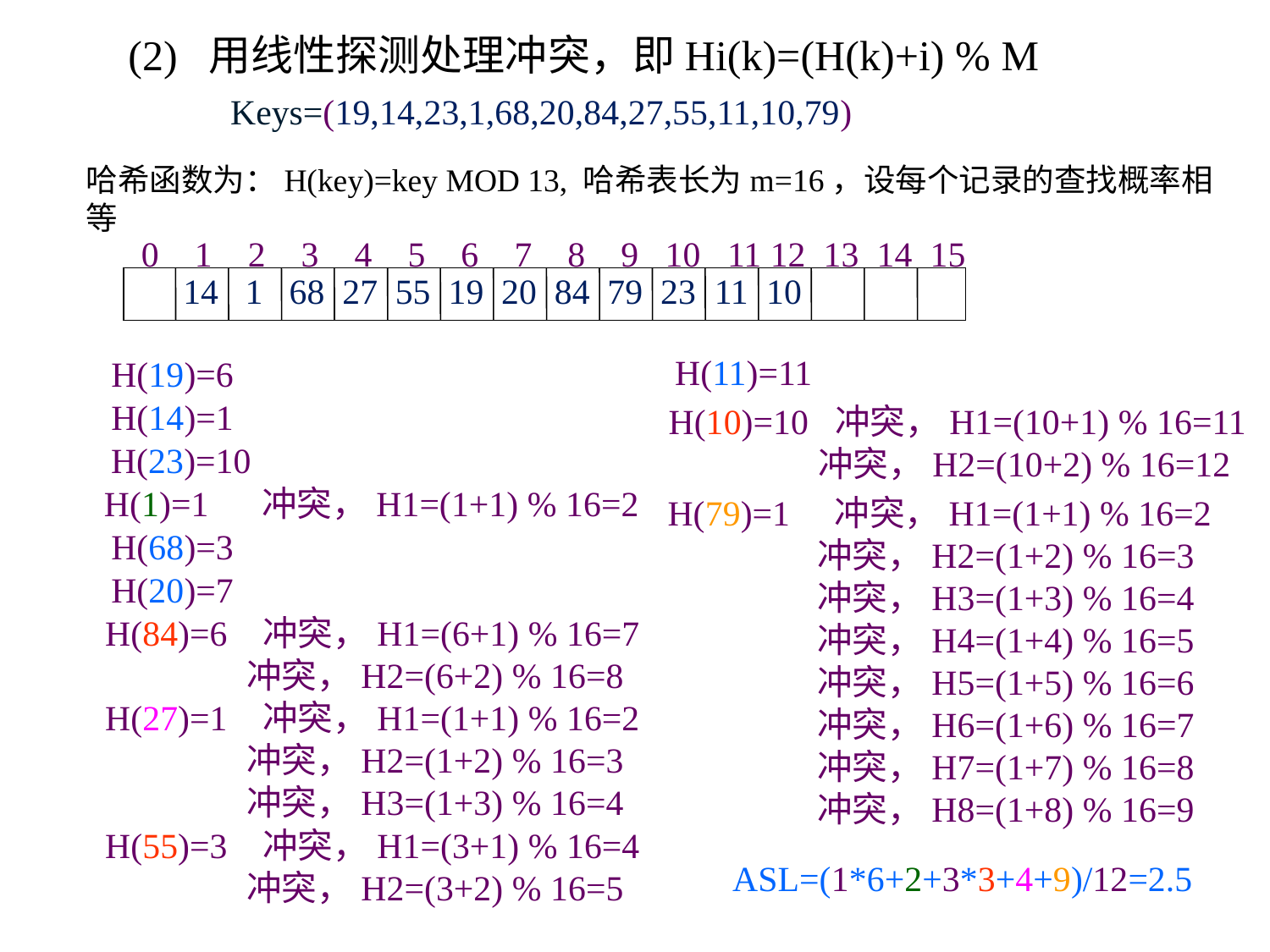

(2)  用线性探测处理冲突，即Hi(k)=(H(k)+i) % M
Keys=(19,14,23,1,68,20,84,27,55,11,10,79)
哈希函数为：H(key)=key MOD 13, 哈希表长为m=16，设每个记录的查找概率相等
0    1    2    3    4    5    6    7    8    9   10   11 12  13  14  15

14
 1
68
27
55
19
20
84
79
23
11
10
H(11)=11
H(19)=6
H(14)=1
H(10)=10  冲突，H1=(10+1) % 16=11
                  冲突，H2=(10+2) % 16=12
H(23)=10
H(1)=1     冲突，H1=(1+1) % 16=2
H(79)=1    冲突，H1=(1+1) % 16=2
                  冲突，H2=(1+2) % 16=3
                  冲突，H3=(1+3) % 16=4
                  冲突，H4=(1+4) % 16=5
                  冲突，H5=(1+5) % 16=6
                  冲突，H6=(1+6) % 16=7
                  冲突，H7=(1+7) % 16=8
                  冲突，H8=(1+8) % 16=9

H(68)=3
H(20)=7
H(84)=6   冲突，H1=(6+1) % 16=7
                 冲突，H2=(6+2) % 16=8
H(27)=1   冲突，H1=(1+1) % 16=2
                 冲突，H2=(1+2) % 16=3
                 冲突，H3=(1+3) % 16=4
H(55)=3   冲突，H1=(3+1) % 16=4
                 冲突，H2=(3+2) % 16=5
ASL=(1*6+2+3*3+4+9)/12=2.5